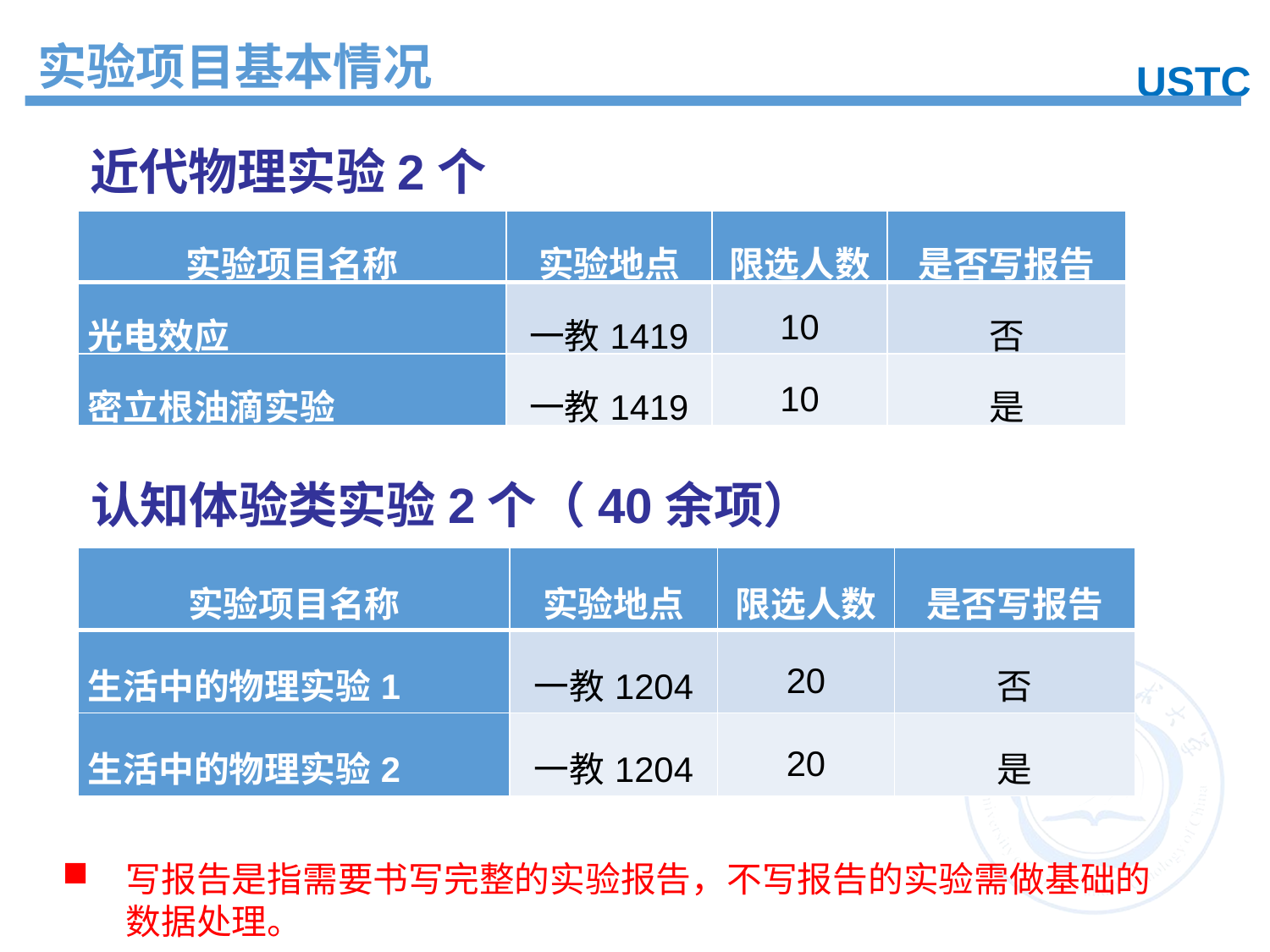

实验项目基本情况
USTC

近代物理实验2个
| 实验项目名称 | 实验地点 | 限选人数 | 是否写报告 |
| --- | --- | --- | --- |
| 光电效应 | 一教1419 | 10 | 否 |
| 密立根油滴实验 | 一教1419 | 10 | 是 |
认知体验类实验2个（40余项）
| 实验项目名称 | 实验地点 | 限选人数 | 是否写报告 |
| --- | --- | --- | --- |
| 生活中的物理实验1 | 一教1204 | 20 | 否 |
| 生活中的物理实验2 | 一教1204 | 20 | 是 |
写报告是指需要书写完整的实验报告，不写报告的实验需做基础的数据处理。